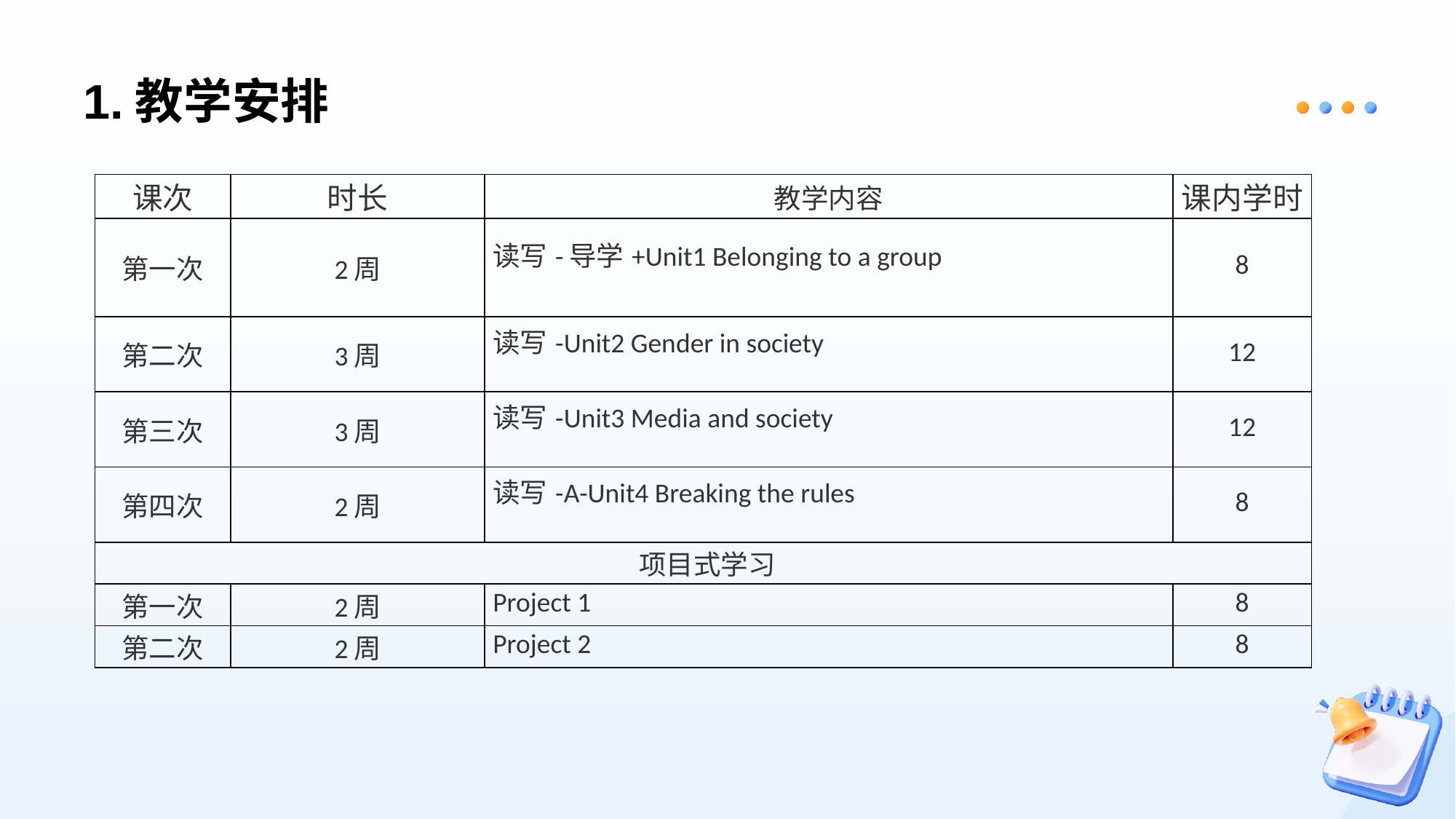

# 1.教学安排
| 课次 | 时长 | 教学内容 | 课内学时 |
| --- | --- | --- | --- |
| 第一次 | 2周 | 读写-导学+Unit1 Belonging to a group | 8 |
| 第二次 | 3周 | 读写-Unit2 Gender in society | 12 |
| 第三次 | 3周 | 读写-Unit3 Media and society | 12 |
| 第四次 | 2周 | 读写-A-Unit4 Breaking the rules | 8 |
| 项目式学习 |  |  |  |
| 第一次 | 2周 | Project 1 | 8 |
| 第二次 | 2周 | Project 2 | 8 |